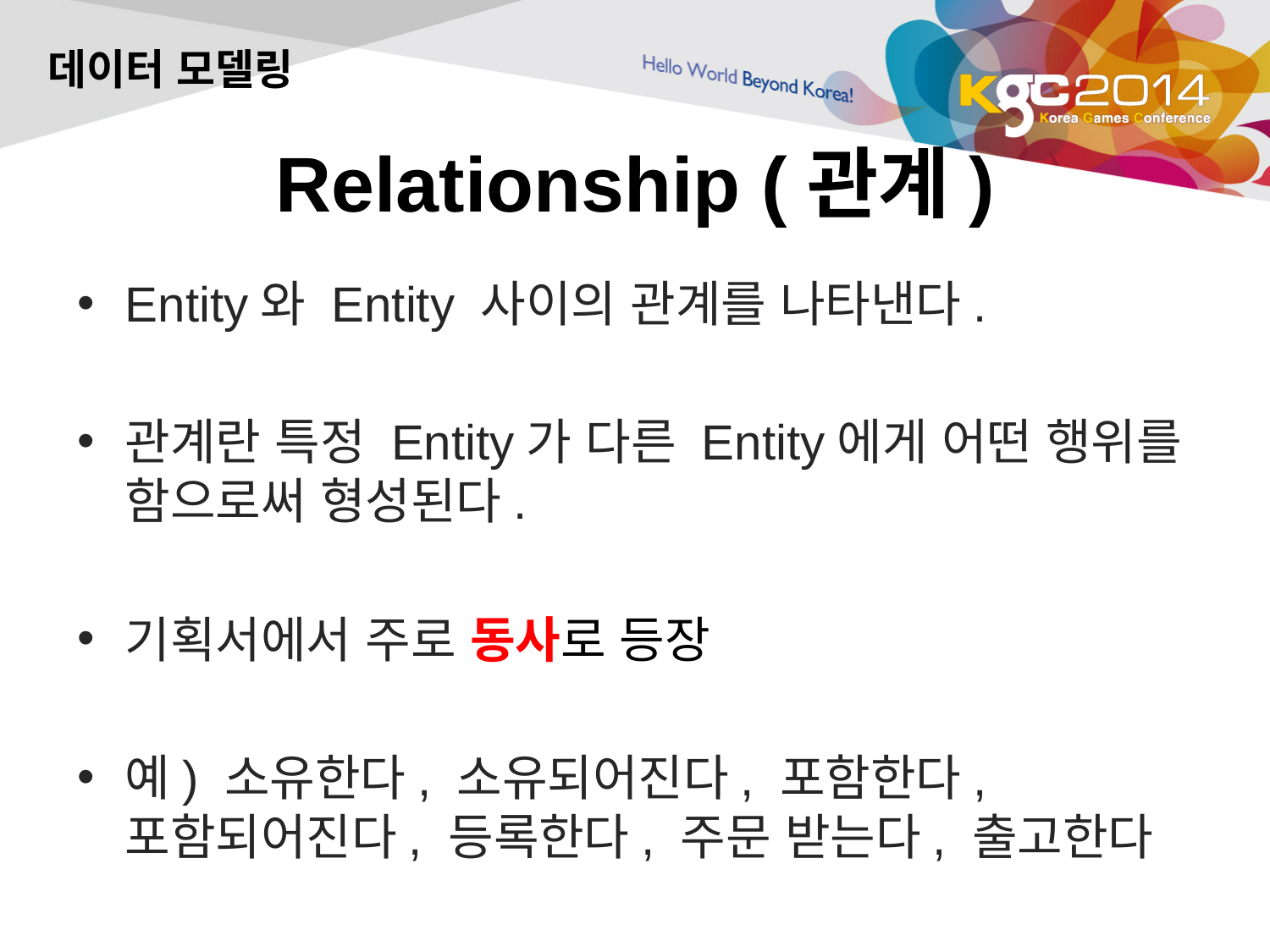

데이터 모델링
# Relationship (관계)
Entity와 Entity 사이의 관계를 나타낸다.

관계란 특정 Entity가 다른 Entity에게 어떤 행위를 함으로써 형성된다.

기획서에서 주로 동사로 등장

예) 소유한다, 소유되어진다, 포함한다, 포함되어진다, 등록한다, 주문 받는다, 출고한다